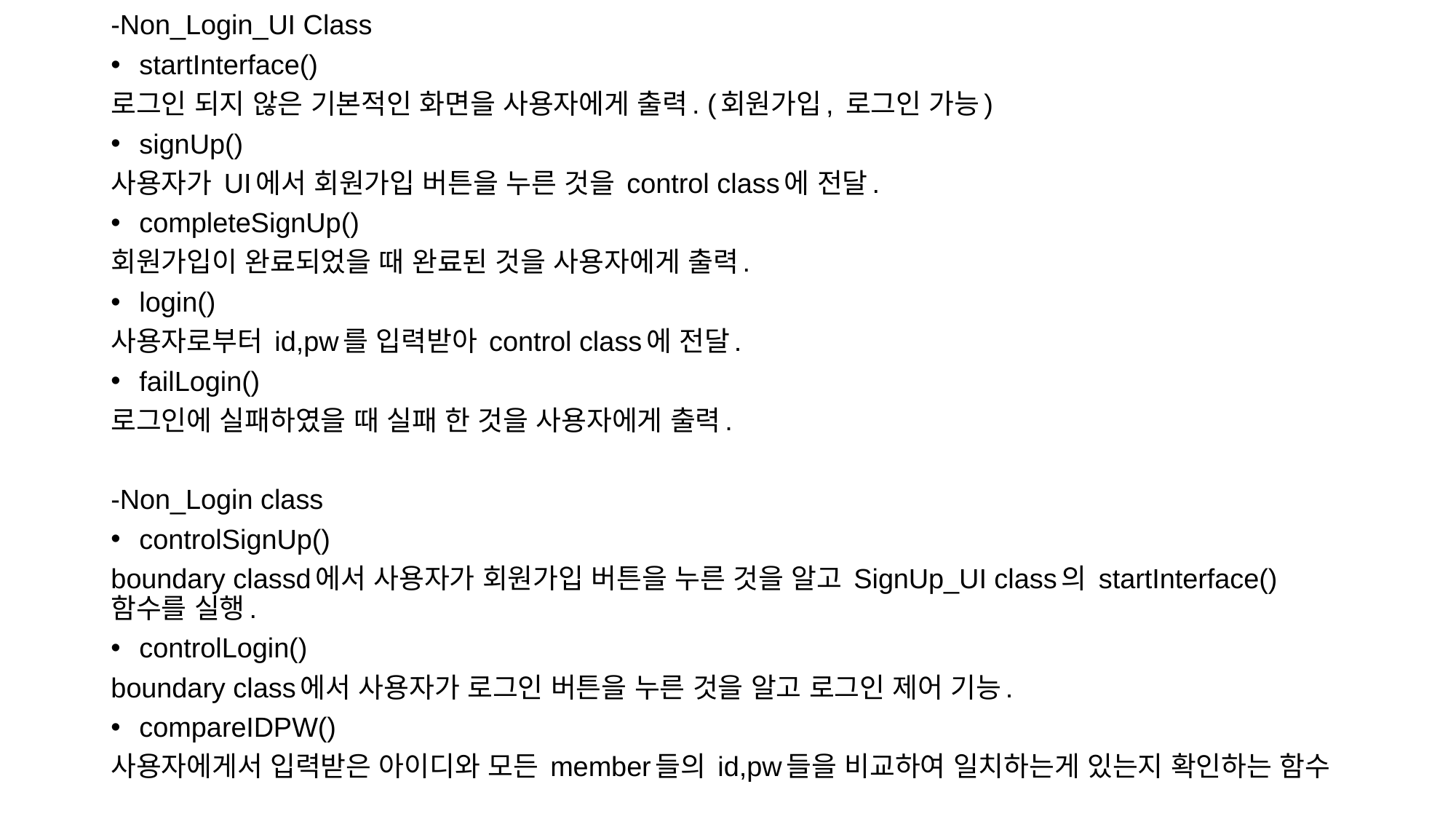

-Non_Login_UI Class
startInterface()
로그인 되지 않은 기본적인 화면을 사용자에게 출력. (회원가입, 로그인 가능)
signUp()
사용자가 UI에서 회원가입 버튼을 누른 것을 control class에 전달.
completeSignUp()
회원가입이 완료되었을 때 완료된 것을 사용자에게 출력.
login()
사용자로부터 id,pw를 입력받아 control class에 전달.
failLogin()
로그인에 실패하였을 때 실패 한 것을 사용자에게 출력.

-Non_Login class
controlSignUp()
boundary classd에서 사용자가 회원가입 버튼을 누른 것을 알고 SignUp_UI class의 startInterface() 함수를 실행.
controlLogin()
boundary class에서 사용자가 로그인 버튼을 누른 것을 알고 로그인 제어 기능.
compareIDPW()
사용자에게서 입력받은 아이디와 모든 member들의 id,pw들을 비교하여 일치하는게 있는지 확인하는 함수